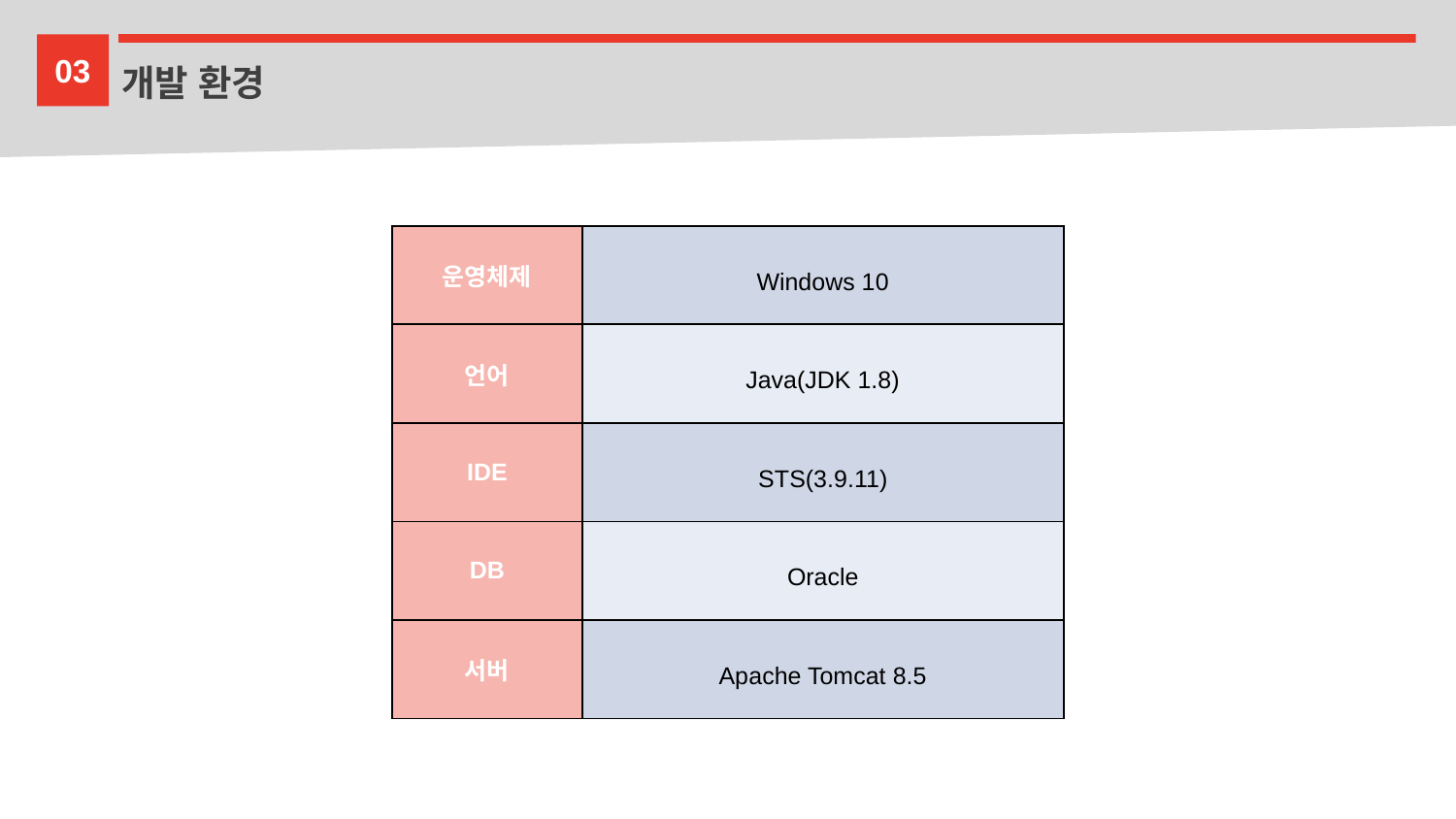

03
개발 환경
| 운영체제 | Windows 10 |
| --- | --- |
| 언어 | Java(JDK 1.8) |
| IDE | STS(3.9.11) |
| DB | Oracle |
| 서버 | Apache Tomcat 8.5 |